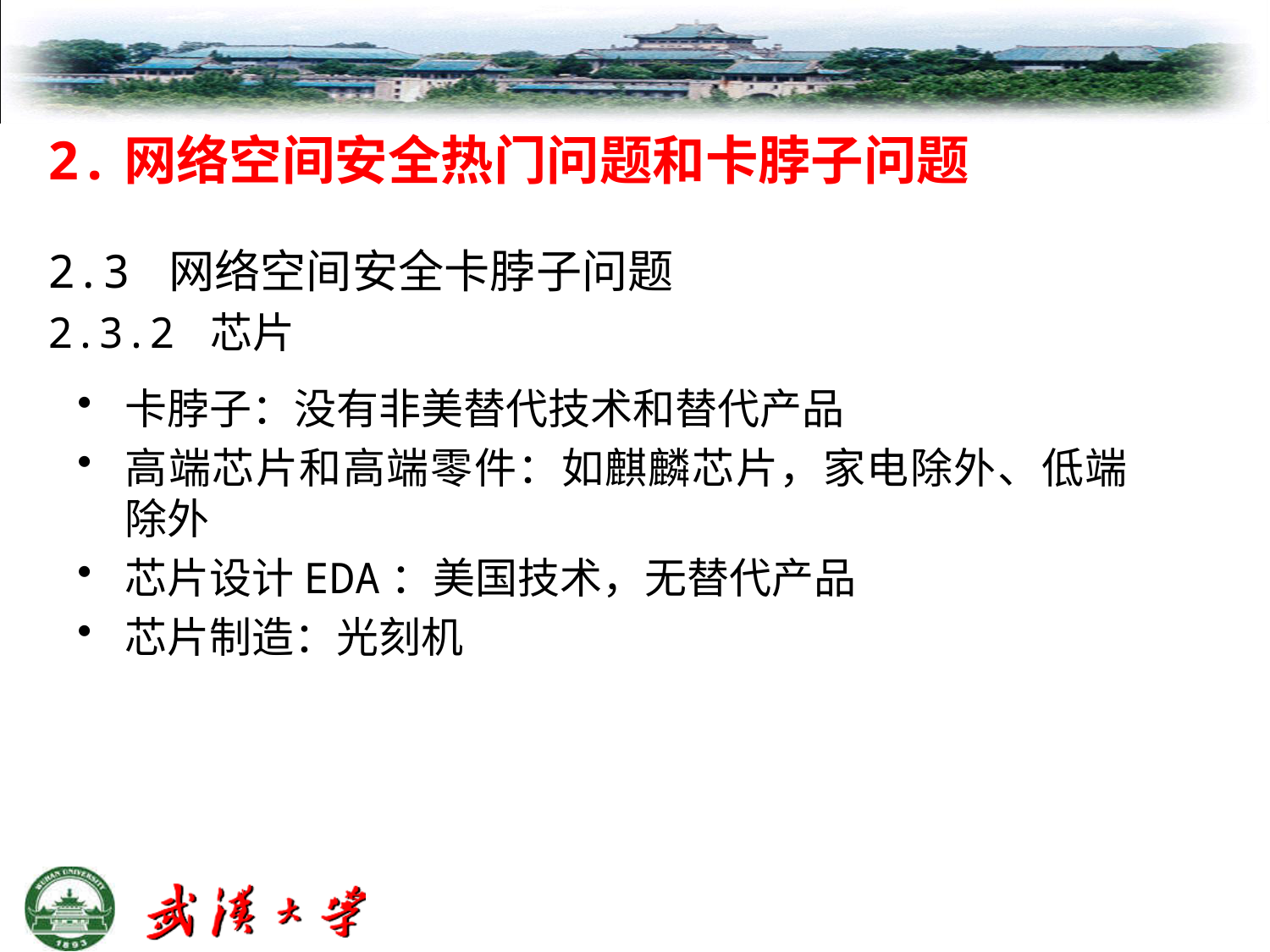

# 2.网络空间安全热门问题和卡脖子问题
2.3 网络空间安全卡脖子问题
2.3.2 芯片
卡脖子：没有非美替代技术和替代产品
高端芯片和高端零件：如麒麟芯片，家电除外、低端除外
芯片设计EDA：美国技术，无替代产品
芯片制造：光刻机